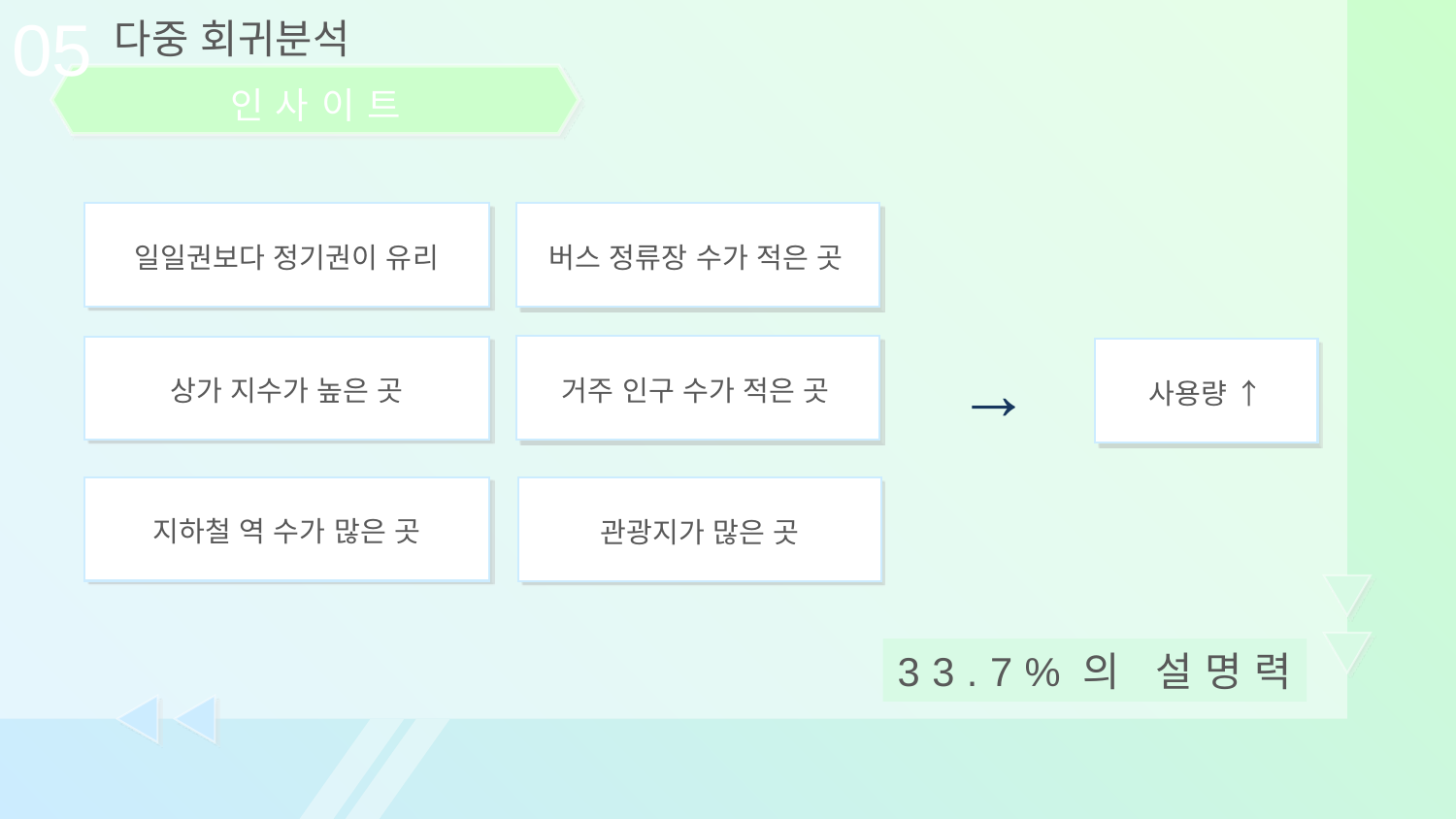

05
다중 회귀분석
인사이트

일일권보다 정기권이 유리
버스 정류장 수가 적은 곳

→
상가 지수가 높은 곳
거주 인구 수가 적은 곳
사용량 ↑

지하철 역 수가 많은 곳
관광지가 많은 곳
33.7%의 설명력